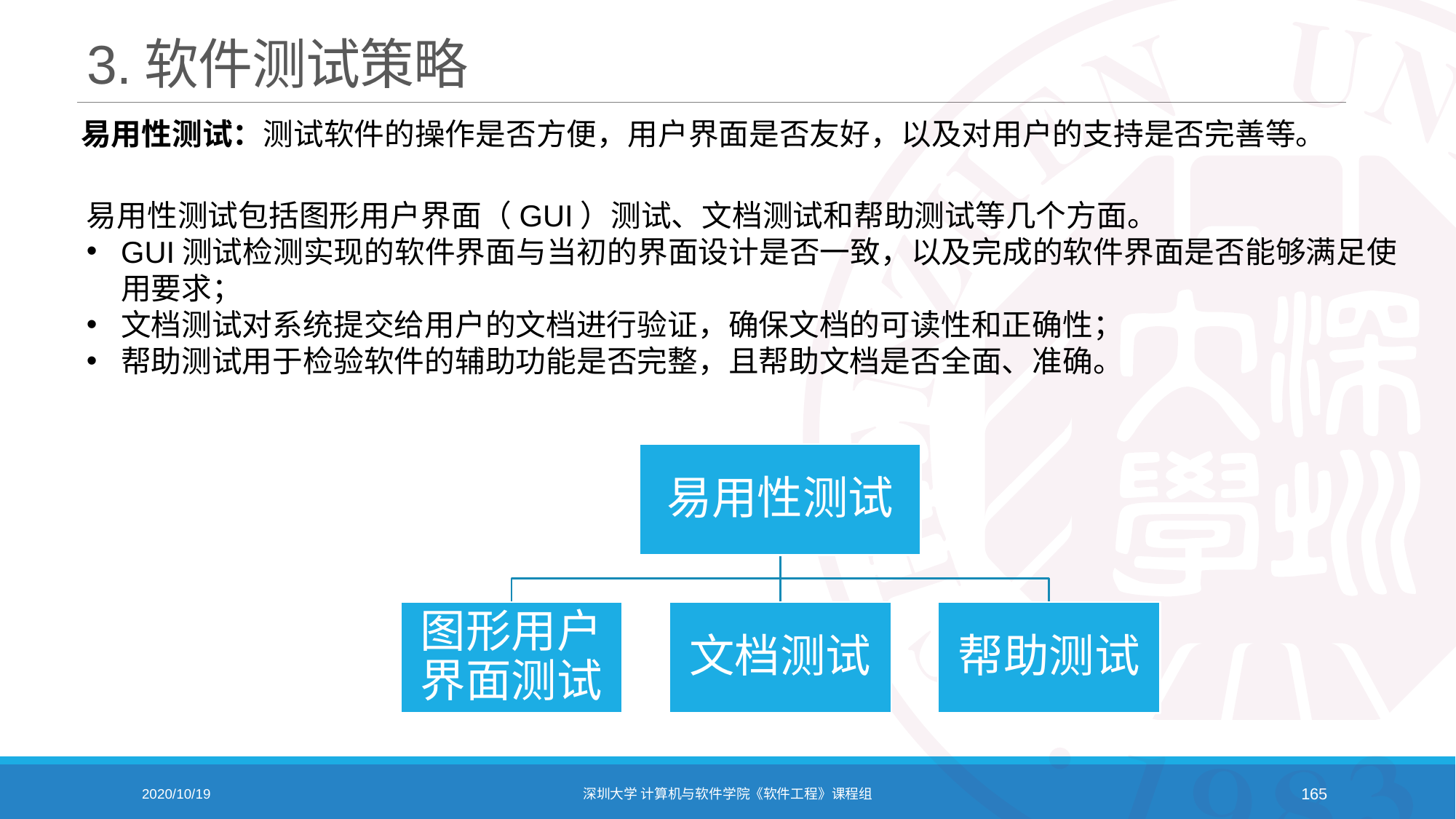

# 3.软件测试策略
易用性测试：测试软件的操作是否方便，用户界面是否友好，以及对用户的支持是否完善等。
易用性测试包括图形用户界面（GUI）测试、文档测试和帮助测试等几个方面。
GUI测试检测实现的软件界面与当初的界面设计是否一致，以及完成的软件界面是否能够满足使用要求；
文档测试对系统提交给用户的文档进行验证，确保文档的可读性和正确性；
帮助测试用于检验软件的辅助功能是否完整，且帮助文档是否全面、准确。
易用性测试
图形用户界面测试
文档测试
帮助测试
2020/10/19
深圳大学 计算机与软件学院《软件工程》课程组
165